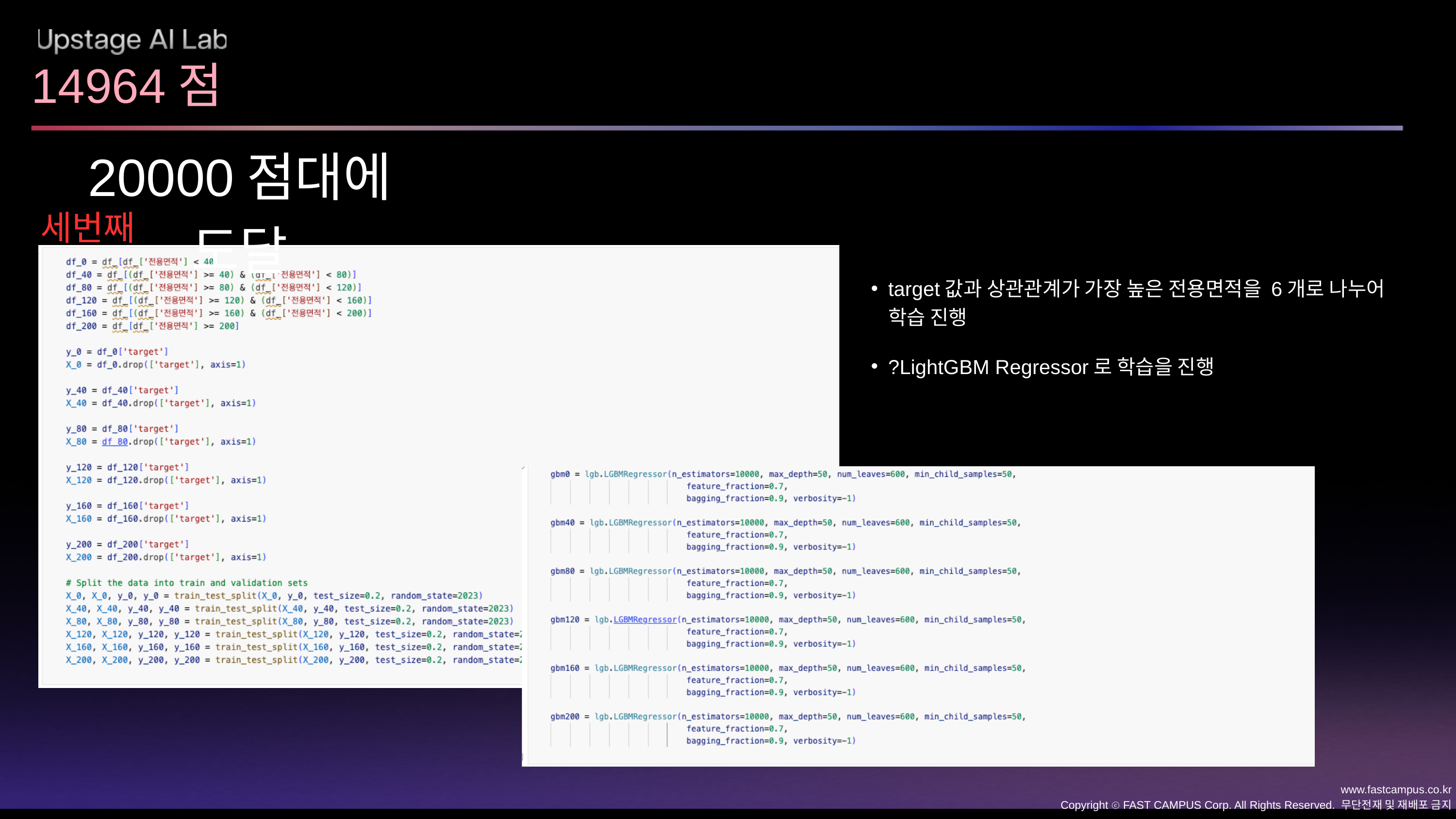

14964점

20000점대에 도달
세번째

target값과 상관관계가 가장 높은 전용면적을 6개로 나누어 학습 진행

?LightGBM Regressor로 학습을 진행

www.fastcampus.co.kr
Copyright ⓒ FAST CAMPUS Corp. All Rights Reserved. 무단전재 및 재배포 금지